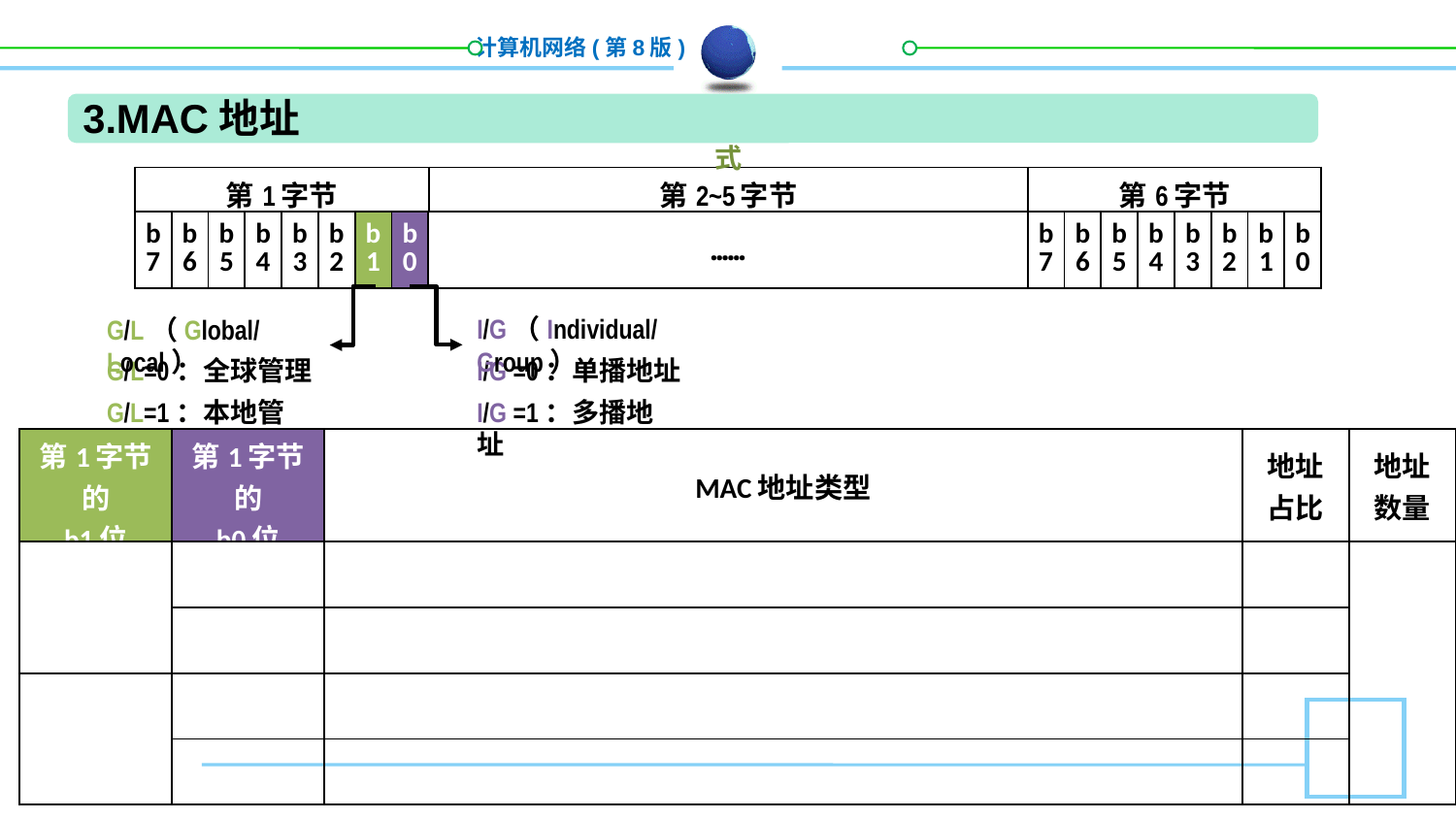

3.MAC地址

IEEE 802局域网的MAC地址格式
| 第1字节 | 第2~5字节 | 第6字节 |
| --- | --- | --- |
| b7 | b6 | b5 | b4 | b3 | b2 | b1 | b0 | …… | b7 | b6 | b5 | b4 | b3 | b2 | b1 | b0 |
| --- | --- | --- | --- | --- | --- | --- | --- | --- | --- | --- | --- | --- | --- | --- | --- | --- |
G/L（Global/Local）
I/G（Individual/Group）
G/L=0：全球管理
I/G =0：单播地址
G/L=1：本地管理
I/G =1：多播地址
| 第1字节的 b1位 | 第1字节的 b0位 | MAC地址类型 | 地址 占比 | 地址 数量 |
| --- | --- | --- | --- | --- |
|  |  |  |  |  |
|  |  |  |  |  |
|  |  |  |  |  |
|  |  |  |  |  |